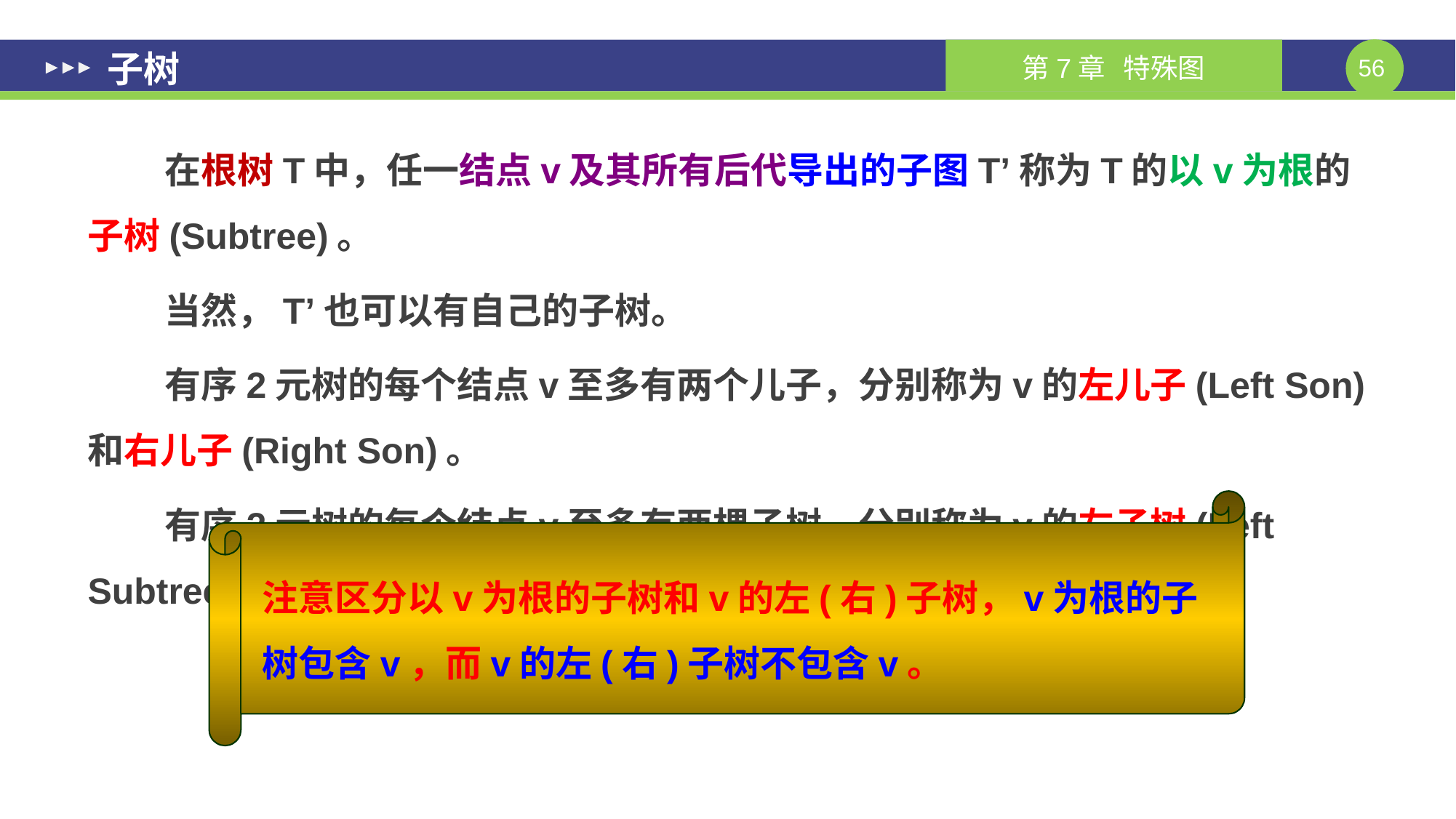

# 子树
在根树T中，任一结点v及其所有后代导出的子图T’称为T的以v为根的子树(Subtree)。
当然，T’也可以有自己的子树。
有序2元树的每个结点v至多有两个儿子，分别称为v的左儿子(Left Son)和右儿子(Right Son)。
有序2元树的每个结点v至多有两棵子树，分别称为v的左子树(Left Subtree)和右子树(Right Subtree)。
注意区分以v为根的子树和v的左(右)子树，v为根的子树包含v，而v的左(右)子树不包含v。